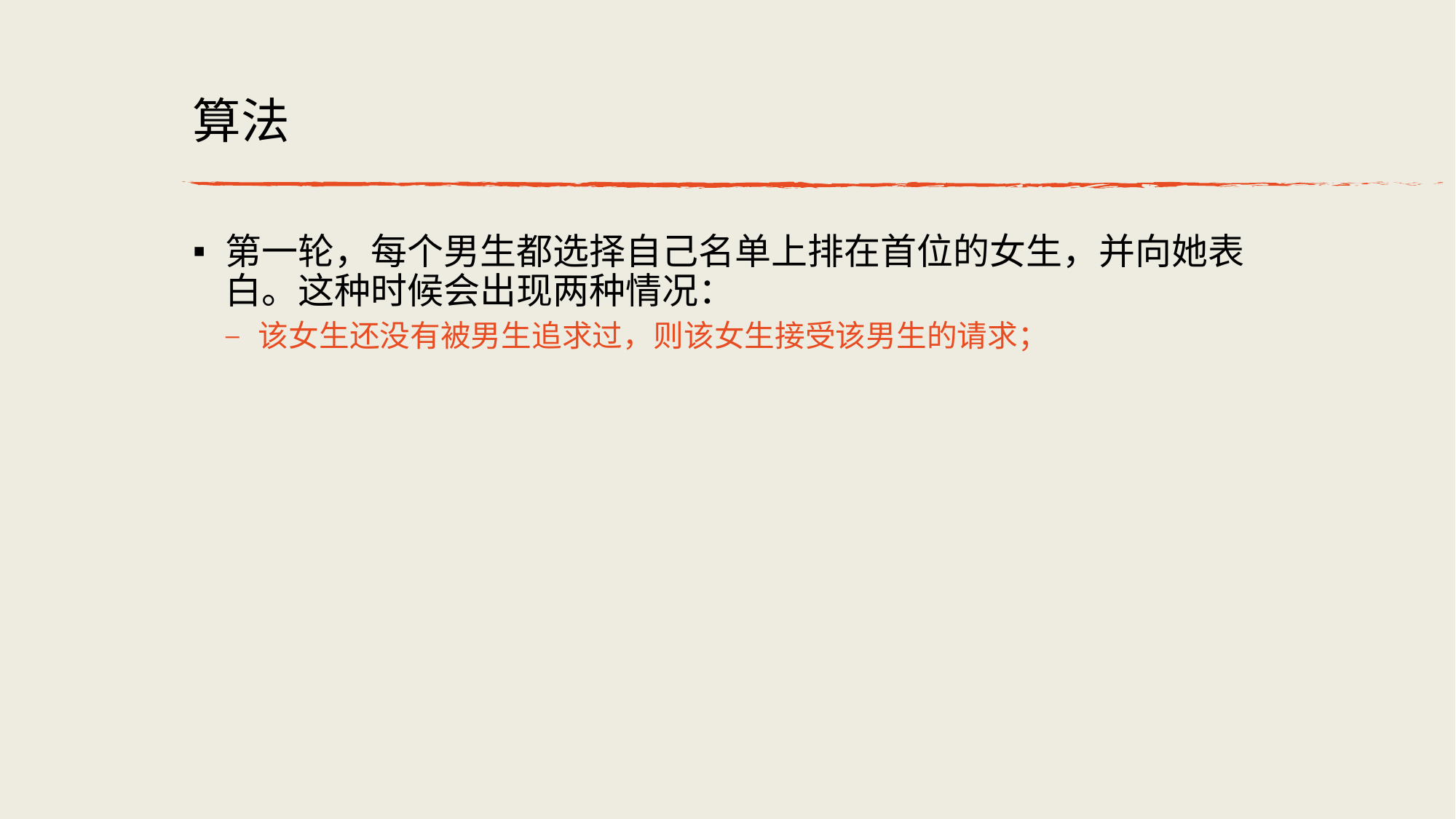

# 算法
第⼀轮，每个男⽣都选择⾃⼰名单上排在⾸位的⼥⽣，并向她表⽩。这种时候会出现两种情况：
该⼥⽣还没有被男⽣追求过，则该⼥⽣接受该男⽣的请求；